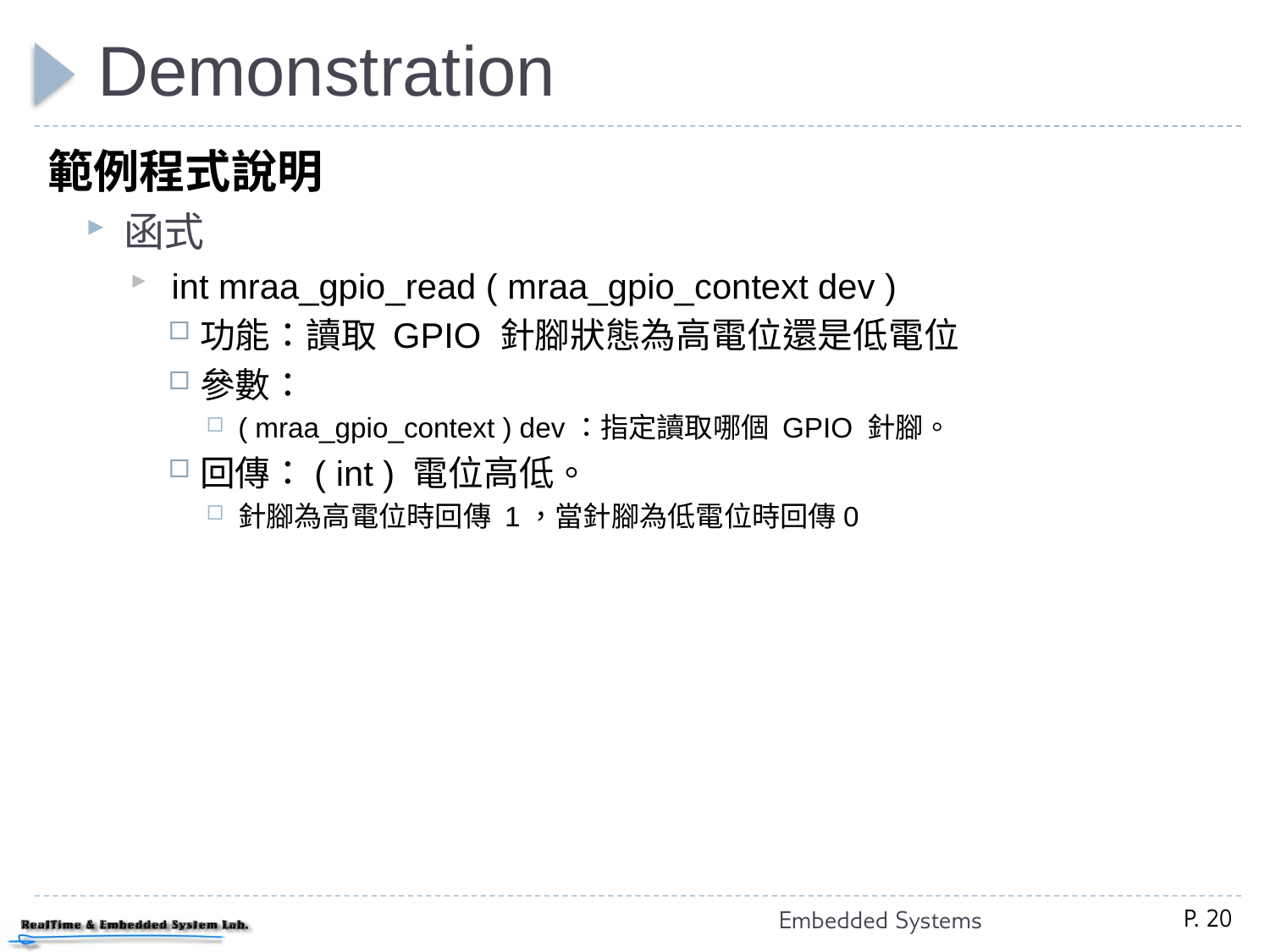

# Demonstration
範例程式說明
函式
 int mraa_gpio_read ( mraa_gpio_context dev )
功能：讀取 GPIO 針腳狀態為高電位還是低電位
參數：
( mraa_gpio_context ) dev：指定讀取哪個 GPIO 針腳。
回傳：( int ) 電位高低。
針腳為高電位時回傳 1，當針腳為低電位時回傳0
Embedded Systems